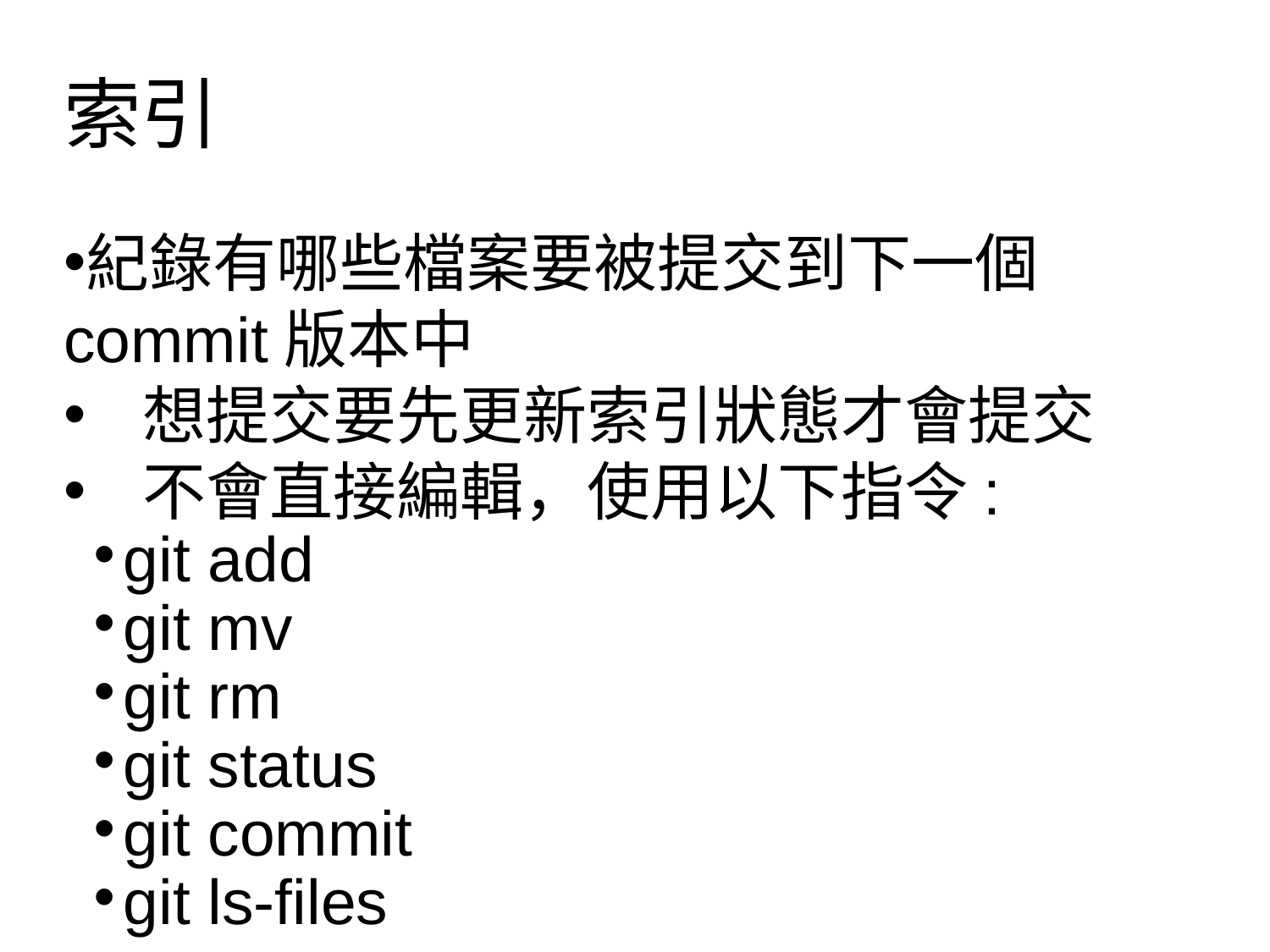

索引
紀錄有哪些檔案要被提交到下一個commit版本中
想提交要先更新索引狀態才會提交
不會直接編輯，使用以下指令:
git add
git mv
git rm
git status
git commit
git ls-files